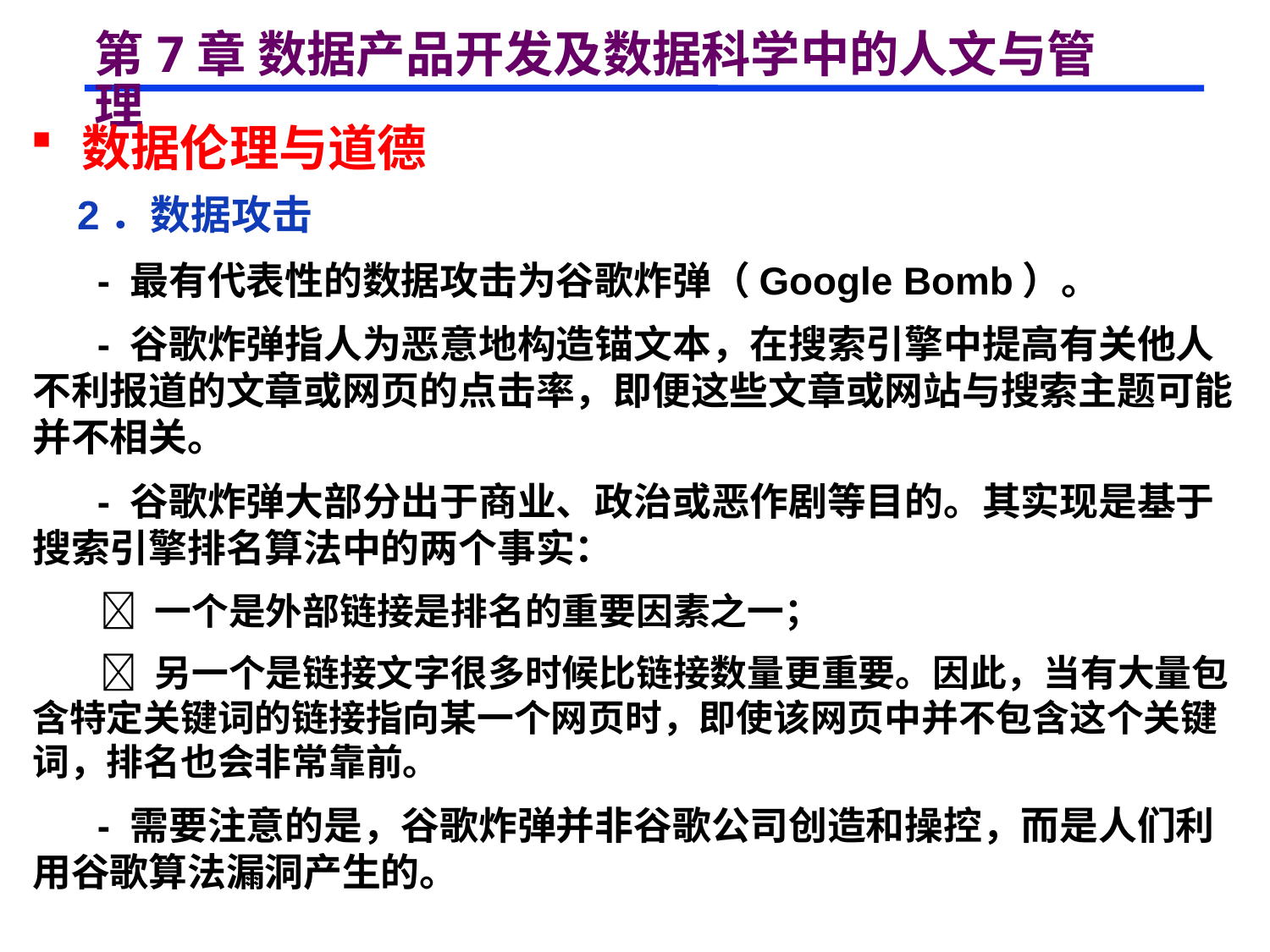

# 第7章 数据产品开发及数据科学中的人文与管理
 数据伦理与道德
    2．数据攻击
      - 最有代表性的数据攻击为谷歌炸弹（Google Bomb）。
      - 谷歌炸弹指人为恶意地构造锚文本，在搜索引擎中提高有关他人不利报道的文章或网页的点击率，即便这些文章或网站与搜索主题可能并不相关。
      - 谷歌炸弹大部分出于商业、政治或恶作剧等目的。其实现是基于搜索引擎排名算法中的两个事实：
        • 一个是外部链接是排名的重要因素之一；
        • 另一个是链接文字很多时候比链接数量更重要。因此，当有大量包含特定关键词的链接指向某一个网页时，即使该网页中并不包含这个关键词，排名也会非常靠前。
      - 需要注意的是，谷歌炸弹并非谷歌公司创造和操控，而是人们利用谷歌算法漏洞产生的。